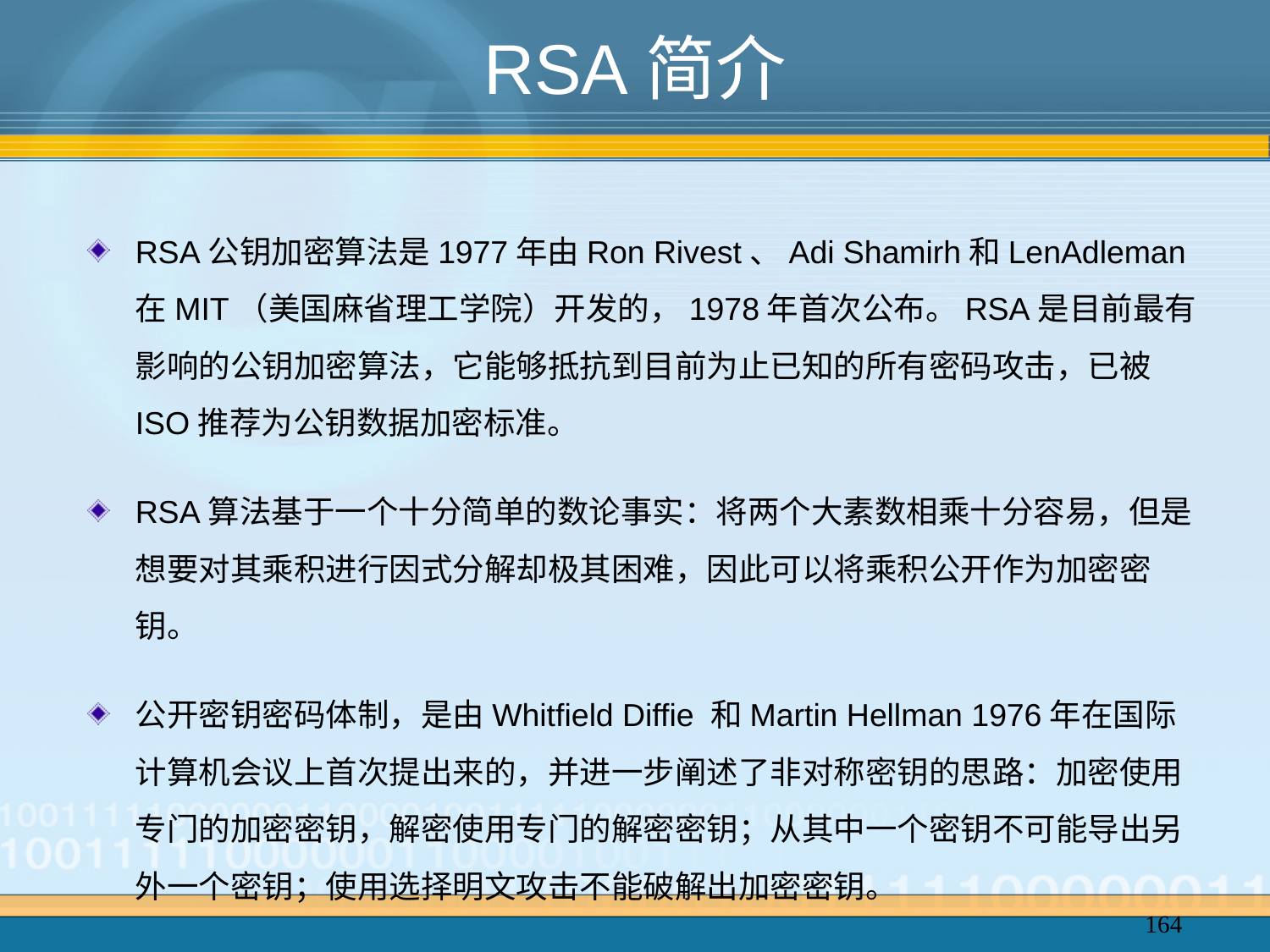

# RSA简介
RSA公钥加密算法是1977年由Ron Rivest、Adi Shamirh和LenAdleman在MIT（美国麻省理工学院）开发的，1978年首次公布。RSA是目前最有影响的公钥加密算法，它能够抵抗到目前为止已知的所有密码攻击，已被ISO推荐为公钥数据加密标准。
RSA算法基于一个十分简单的数论事实：将两个大素数相乘十分容易，但是想要对其乘积进行因式分解却极其困难，因此可以将乘积公开作为加密密钥。
公开密钥密码体制，是由Whitfield Diffie 和Martin Hellman 1976年在国际计算机会议上首次提出来的，并进一步阐述了非对称密钥的思路：加密使用专门的加密密钥，解密使用专门的解密密钥；从其中一个密钥不可能导出另外一个密钥；使用选择明文攻击不能破解出加密密钥。
164